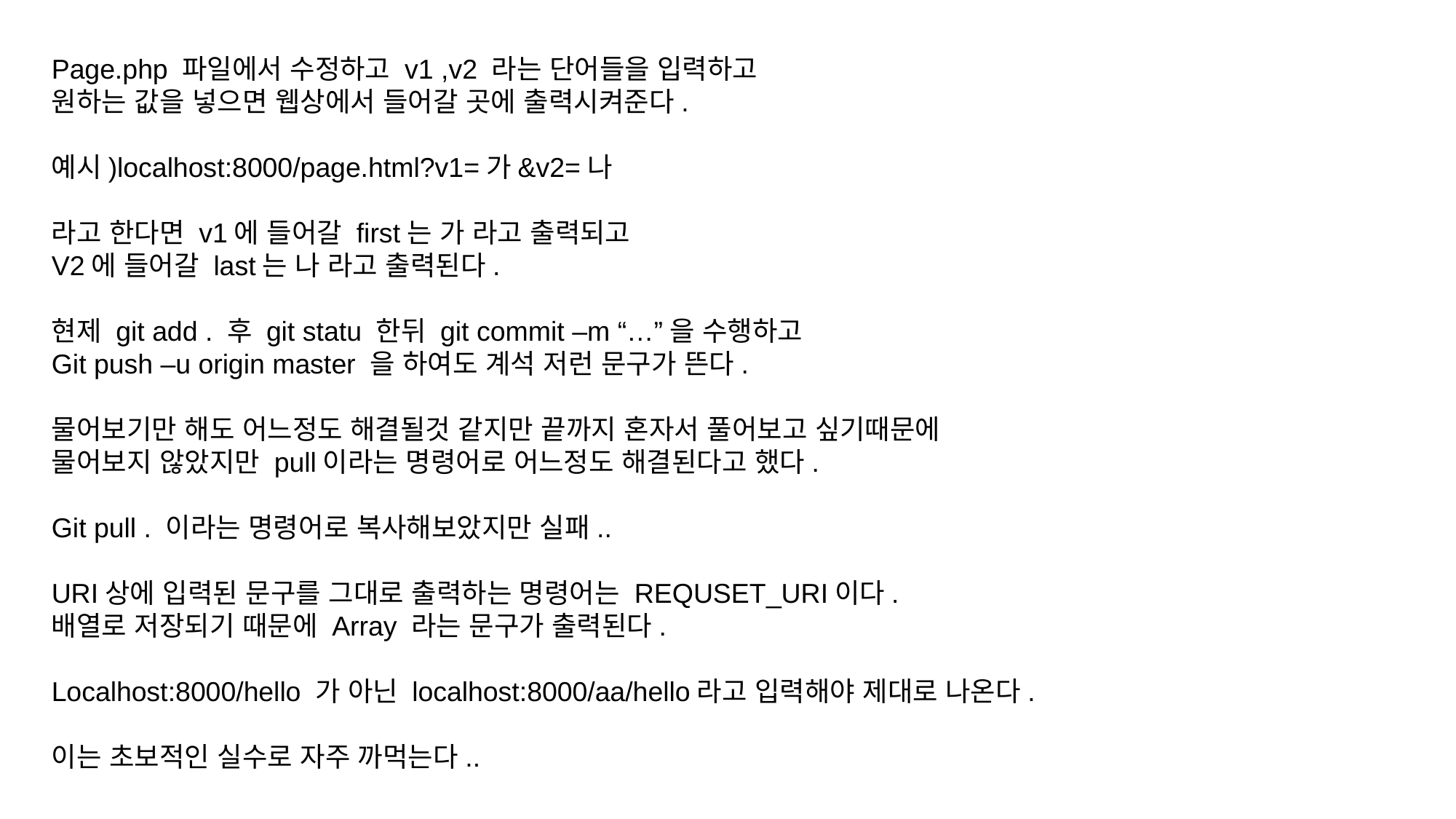

Page.php 파일에서 수정하고 v1 ,v2 라는 단어들을 입력하고
원하는 값을 넣으면 웹상에서 들어갈 곳에 출력시켜준다.

예시)localhost:8000/page.html?v1=가&v2=나

라고 한다면 v1에 들어갈 first는 가 라고 출력되고
V2에 들어갈 last는 나 라고 출력된다.

현제 git add . 후 git statu 한뒤 git commit –m “…”을 수행하고
Git push –u origin master 을 하여도 계석 저런 문구가 뜬다.

물어보기만 해도 어느정도 해결될것 같지만 끝까지 혼자서 풀어보고 싶기때문에
물어보지 않았지만 pull이라는 명령어로 어느정도 해결된다고 했다.

Git pull . 이라는 명령어로 복사해보았지만 실패..

URI상에 입력된 문구를 그대로 출력하는 명령어는 REQUSET_URI이다.
배열로 저장되기 때문에 Array 라는 문구가 출력된다.

Localhost:8000/hello 가 아닌 localhost:8000/aa/hello라고 입력해야 제대로 나온다.

이는 초보적인 실수로 자주 까먹는다..